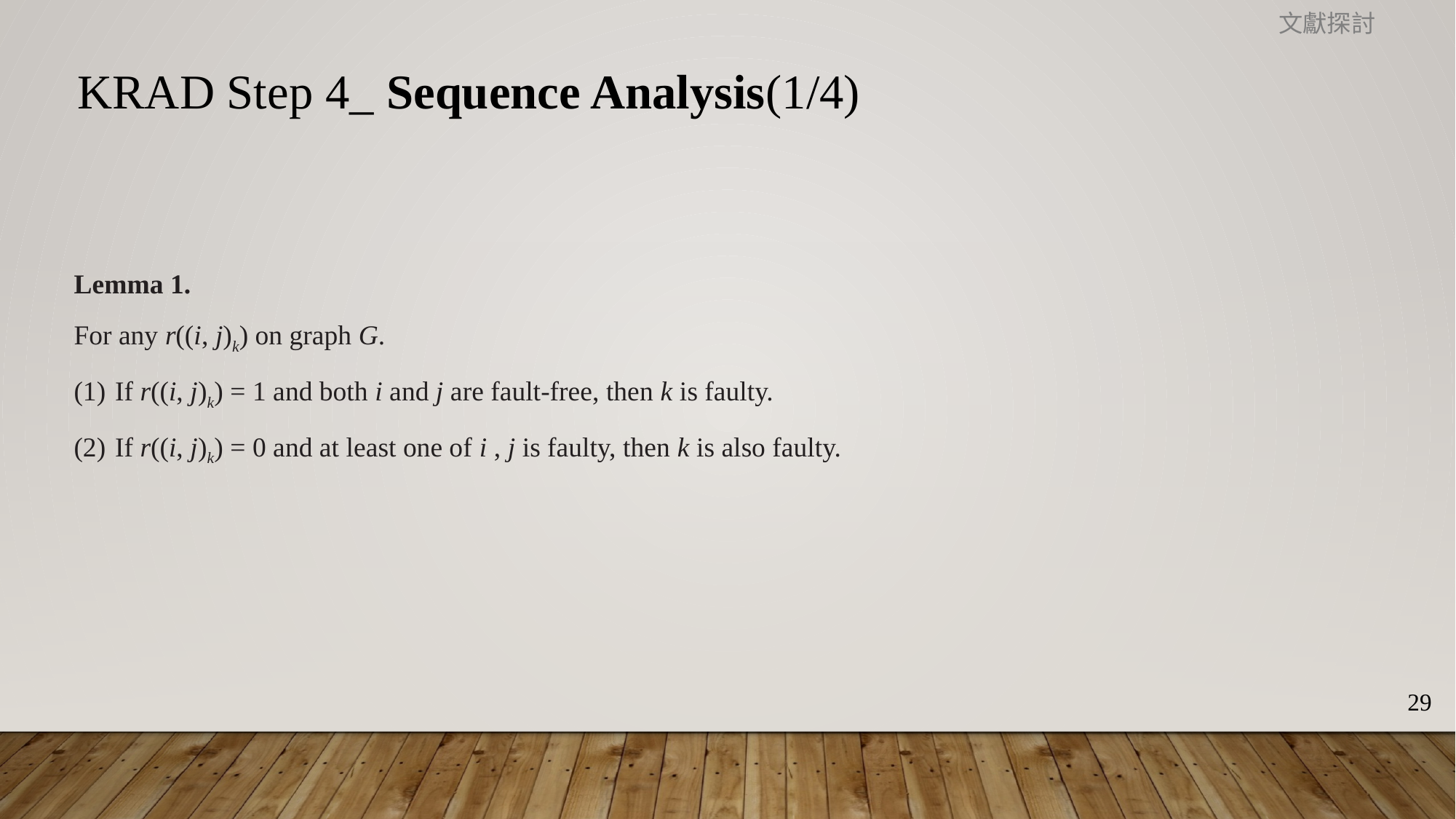

文獻探討
KRAD Step 4_ Sequence Analysis(1/4)
Lemma 1.
For any r((i, j)k) on graph G.
If r((i, j)k) = 1 and both i and j are fault-free, then k is faulty.
If r((i, j)k) = 0 and at least one of i , j is faulty, then k is also faulty.
29